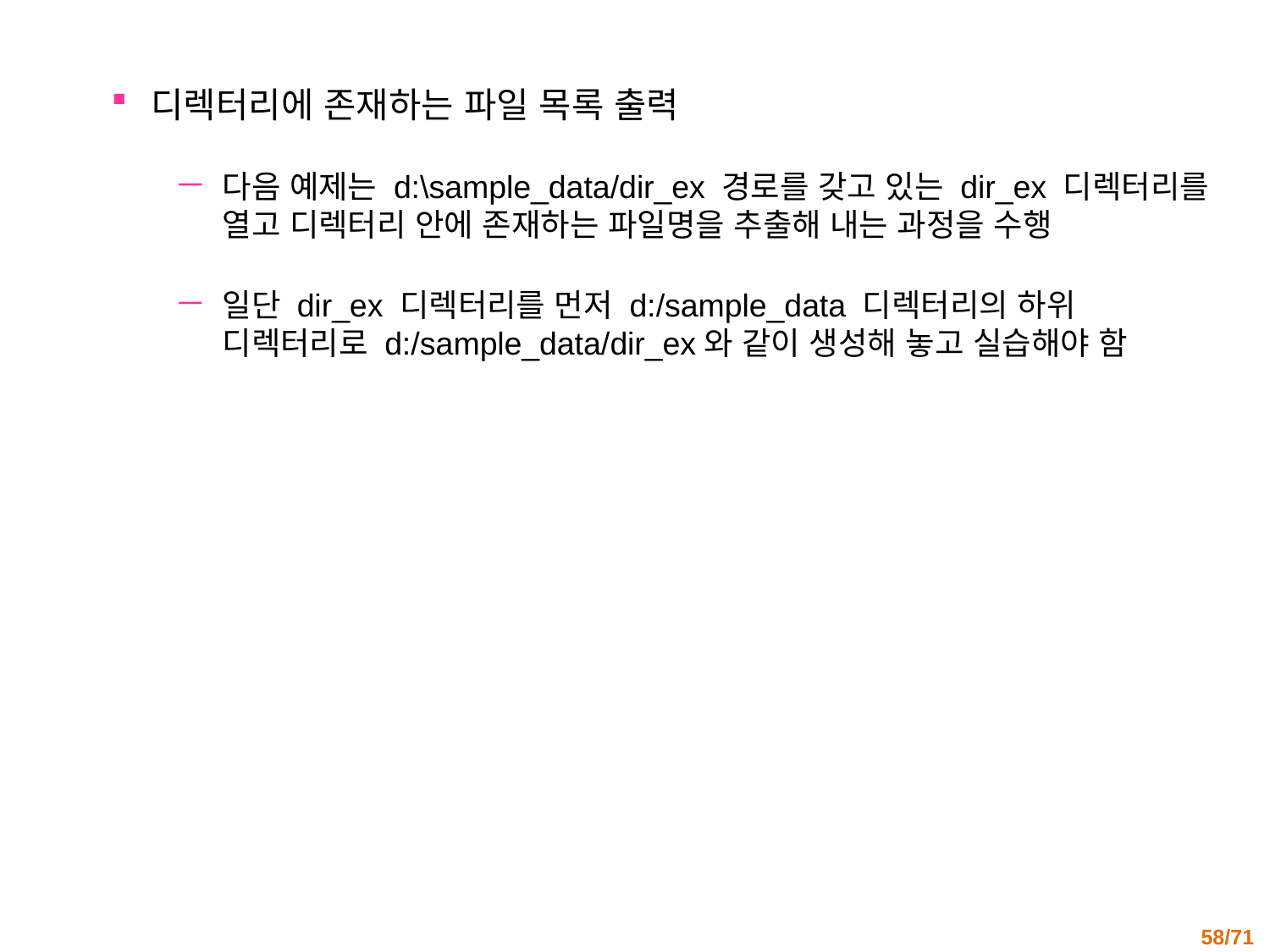

디렉터리에 존재하는 파일 목록 출력

다음 예제는 d:\sample_data/dir_ex 경로를 갖고 있는 dir_ex 디렉터리를 열고 디렉터리 안에 존재하는 파일명을 추출해 내는 과정을 수행

일단 dir_ex 디렉터리를 먼저 d:/sample_data 디렉터리의 하위 디렉터리로 d:/sample_data/dir_ex와 같이 생성해 놓고 실습해야 함